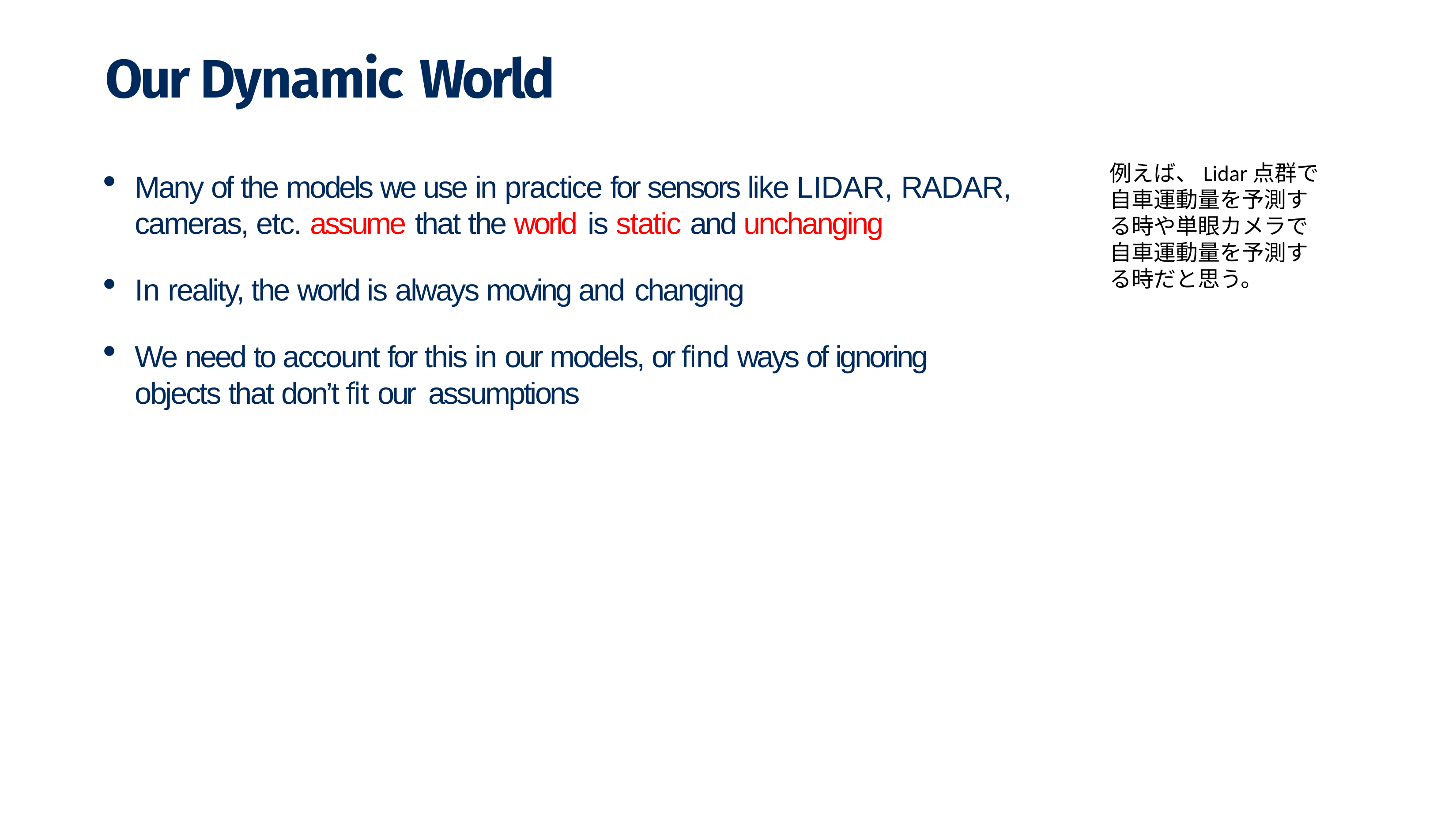

# Our Dynamic World
例えば、Lidar点群で自車運動量を予測する時や単眼カメラで自車運動量を予測する時だと思う。
Many of the models we use in practice for sensors like LIDAR, RADAR,  cameras, etc. assume that the world is static and unchanging
In reality, the world is always moving and changing
We need to account for this in our models, or find ways of ignoring  objects that don’t fit our assumptions